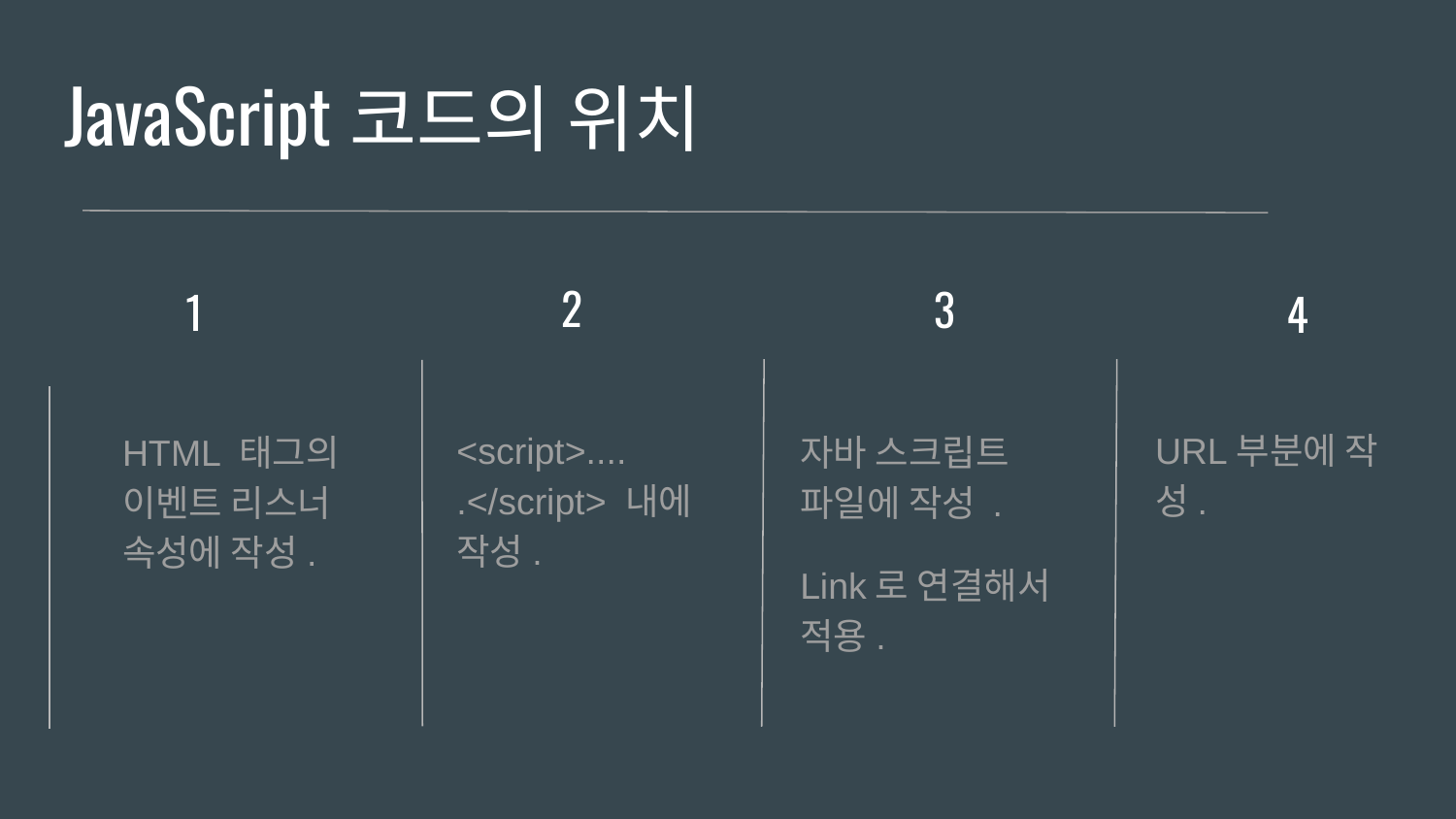

# JavaScript코드의 위치
 2
 3
1
 4
<script>.... .</script> 내에 작성.
URL부분에 작성.
HTML 태그의 이벤트 리스너 속성에 작성.
자바 스크립트 파일에 작성 .
Link로 연결해서 적용.